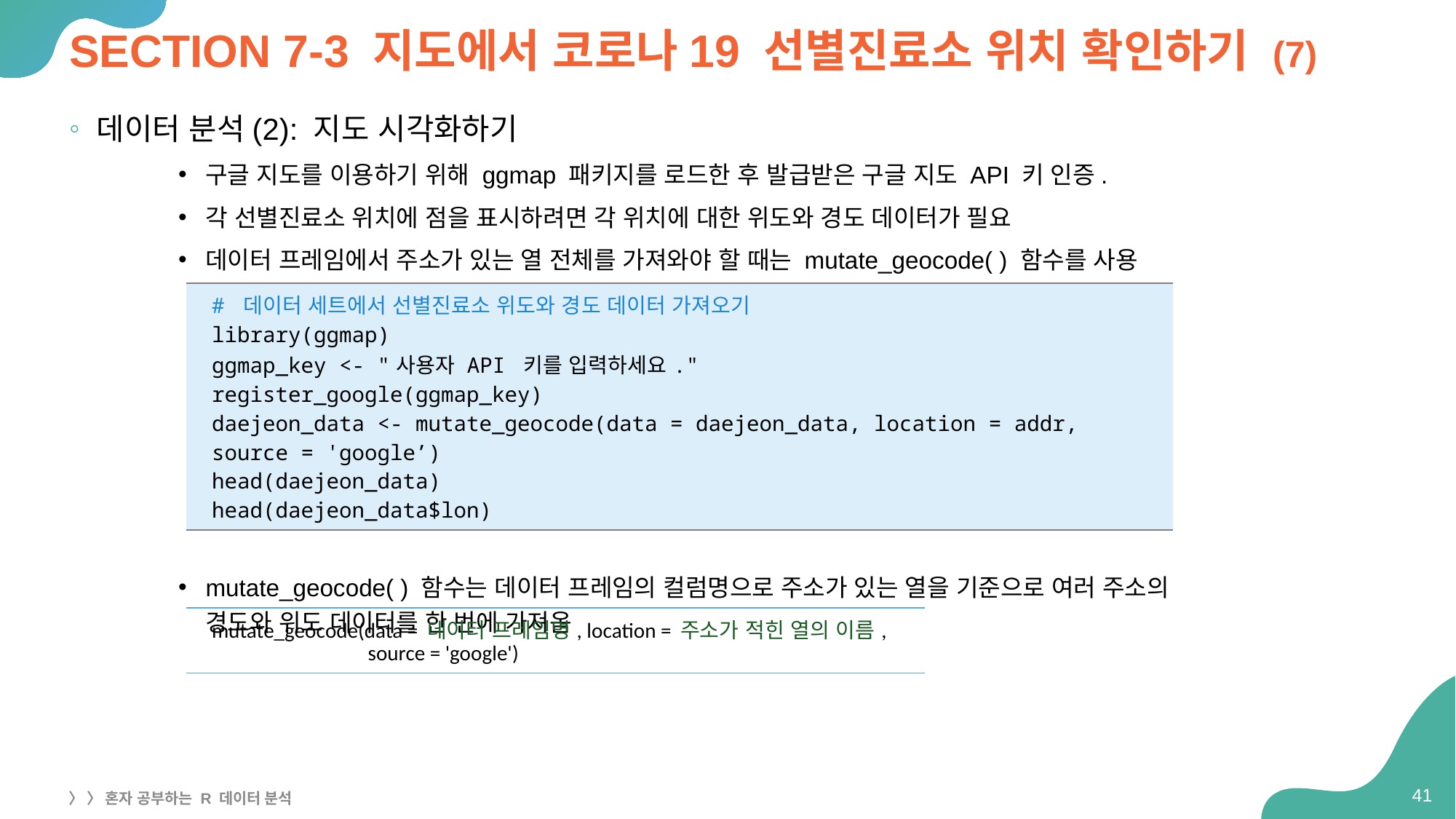

# SECTION 7-3 지도에서 코로나19 선별진료소 위치 확인하기 (7)
데이터 분석(2): 지도 시각화하기
구글 지도를 이용하기 위해 ggmap 패키지를 로드한 후 발급받은 구글 지도 API 키 인증.
각 선별진료소 위치에 점을 표시하려면 각 위치에 대한 위도와 경도 데이터가 필요
데이터 프레임에서 주소가 있는 열 전체를 가져와야 할 때는 mutate_geocode( ) 함수를 사용

mutate_geocode( ) 함수는 데이터 프레임의 컬럼명으로 주소가 있는 열을 기준으로 여러 주소의
경도와 위도 데이터를 한 번에 가져옴
| # 데이터 세트에서 선별진료소 위도와 경도 데이터 가져오기 library(ggmap) ggmap\_key <- "사용자 API 키를 입력하세요." register\_google(ggmap\_key) daejeon\_data <- mutate\_geocode(data = daejeon\_data, location = addr, source = 'google’) head(daejeon\_data) head(daejeon\_data$lon) |
| --- |
| mutate\_geocode(data = 데이터 프레임명, location = 주소가 적힌 열의 이름, source = 'google') |
| --- |
41
〉 〉 혼자 공부하는 R 데이터 분석